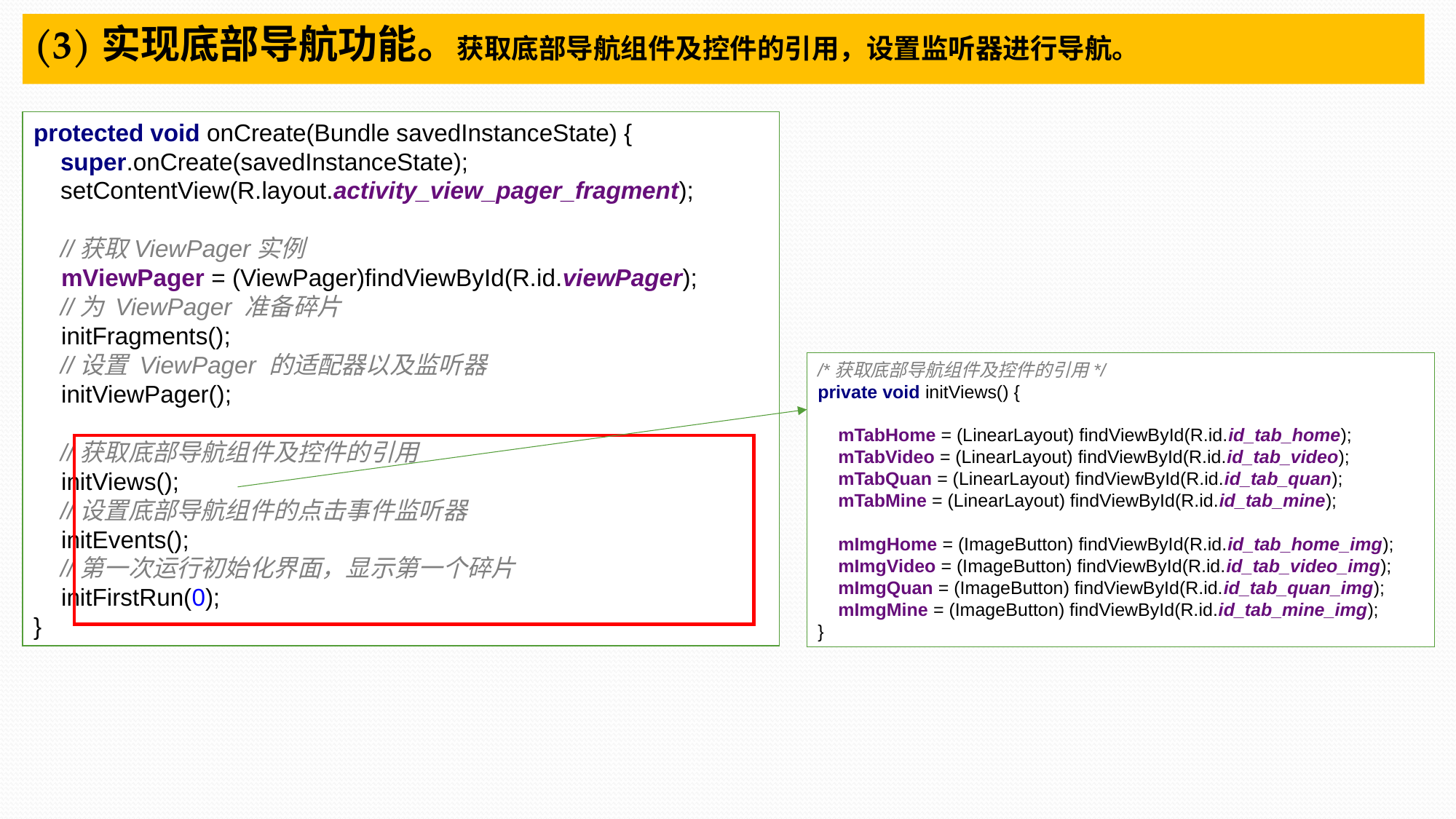

(3)实现底部导航功能。获取底部导航组件及控件的引用，设置监听器进行导航。
protected void onCreate(Bundle savedInstanceState) {
    super.onCreate(savedInstanceState);
    setContentView(R.layout.activity_view_pager_fragment);
    //获取ViewPager实例
    mViewPager = (ViewPager)findViewById(R.id.viewPager);
    //为 ViewPager 准备碎片
    initFragments();
    //设置 ViewPager 的适配器以及监听器
    initViewPager();
    //获取底部导航组件及控件的引用
    initViews();
    //设置底部导航组件的点击事件监听器
    initEvents();
    //第一次运行初始化界面，显示第一个碎片
    initFirstRun(0);
}
/*获取底部导航组件及控件的引用*/
private void initViews() {
    mTabHome = (LinearLayout) findViewById(R.id.id_tab_home);
    mTabVideo = (LinearLayout) findViewById(R.id.id_tab_video);
    mTabQuan = (LinearLayout) findViewById(R.id.id_tab_quan);
    mTabMine = (LinearLayout) findViewById(R.id.id_tab_mine);
    mImgHome = (ImageButton) findViewById(R.id.id_tab_home_img);
    mImgVideo = (ImageButton) findViewById(R.id.id_tab_video_img);
    mImgQuan = (ImageButton) findViewById(R.id.id_tab_quan_img);
    mImgMine = (ImageButton) findViewById(R.id.id_tab_mine_img);
}